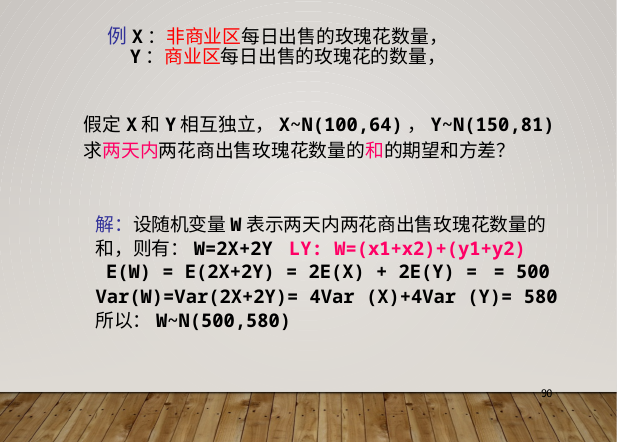

例X：非商业区每日出售的玫瑰花数量，
  Y：商业区每日出售的玫瑰花的数量，

假定X和Y相互独立，X~N(100,64)，Y~N(150,81)
求两天内两花商出售玫瑰花数量的和的期望和方差？
解：设随机变量W表示两天内两花商出售玫瑰花数量的
和，则有：W=2X+2Y LY: W=(x1+x2)+(y1+y2)
E(W) = E(2X+2Y) = 2E(X) + 2E(Y) = = 500
Var(W)=Var(2X+2Y)= 4Var (X)+4Var (Y)= 580
所以：W~N(500,580)
90